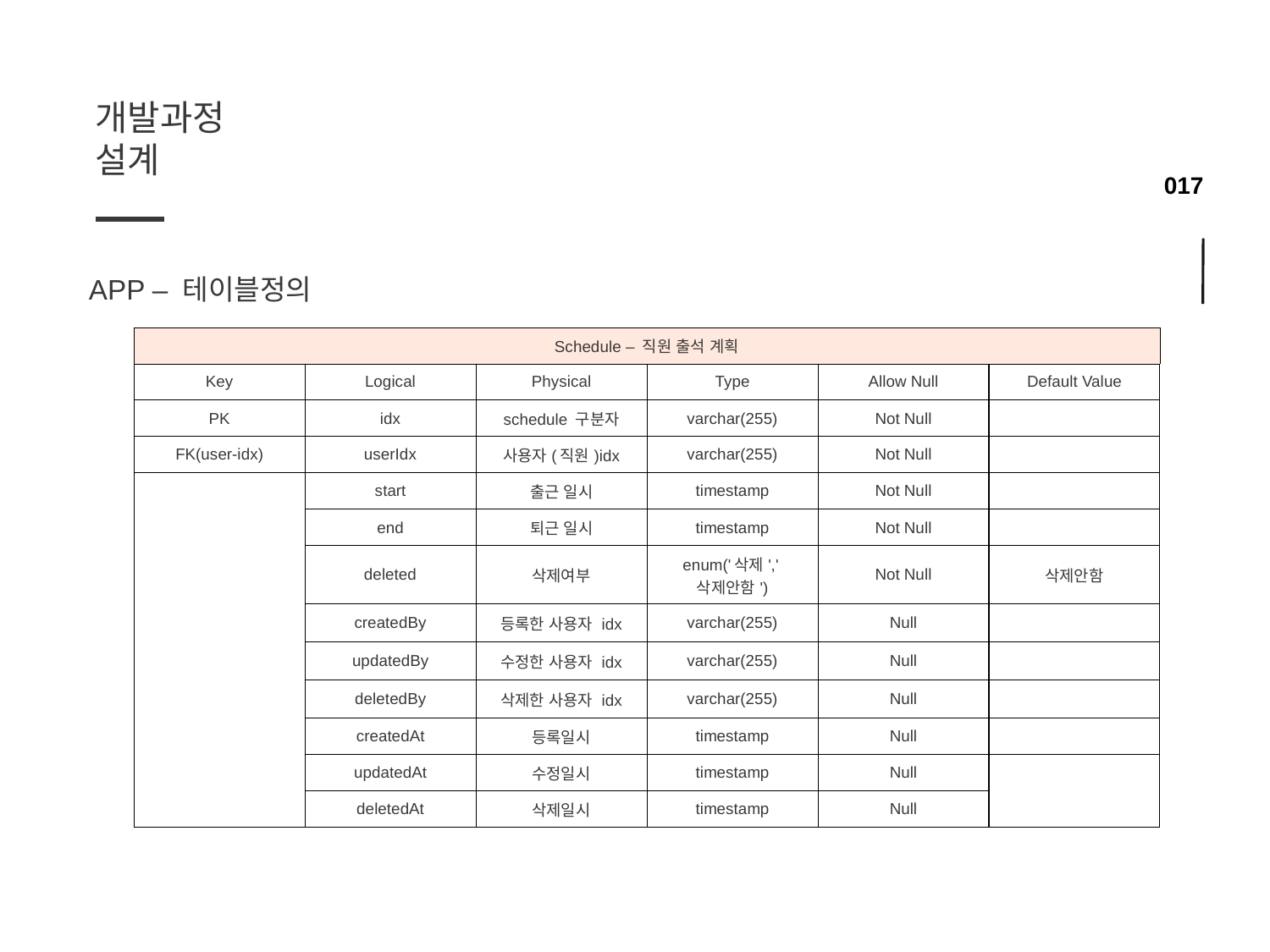

개발과정
설계
APP – 테이블정의
| Schedule – 직원 출석 계획 |  |  |  |  |  |
| --- | --- | --- | --- | --- | --- |
| Key | Logical | Physical | Type | Allow Null | Default Value |
| PK | idx | schedule 구분자 | varchar(255) | Not Null |  |
| FK(user-idx) | userIdx | 사용자(직원)idx | varchar(255) | Not Null |  |
|  | start | 출근 일시 | timestamp | Not Null |  |
|  | end | 퇴근 일시 | timestamp | Not Null |  |
|  | deleted | 삭제여부 | enum('삭제','삭제안함') | Not Null | 삭제안함 |
|  | createdBy | 등록한 사용자 idx | varchar(255) | Null |  |
|  | updatedBy | 수정한 사용자 idx | varchar(255) | Null |  |
|  | deletedBy | 삭제한 사용자 idx | varchar(255) | Null |  |
|  | createdAt | 등록일시 | timestamp | Null |  |
|  | updatedAt | 수정일시 | timestamp | Null |  |
|  | deletedAt | 삭제일시 | timestamp | Null |  |